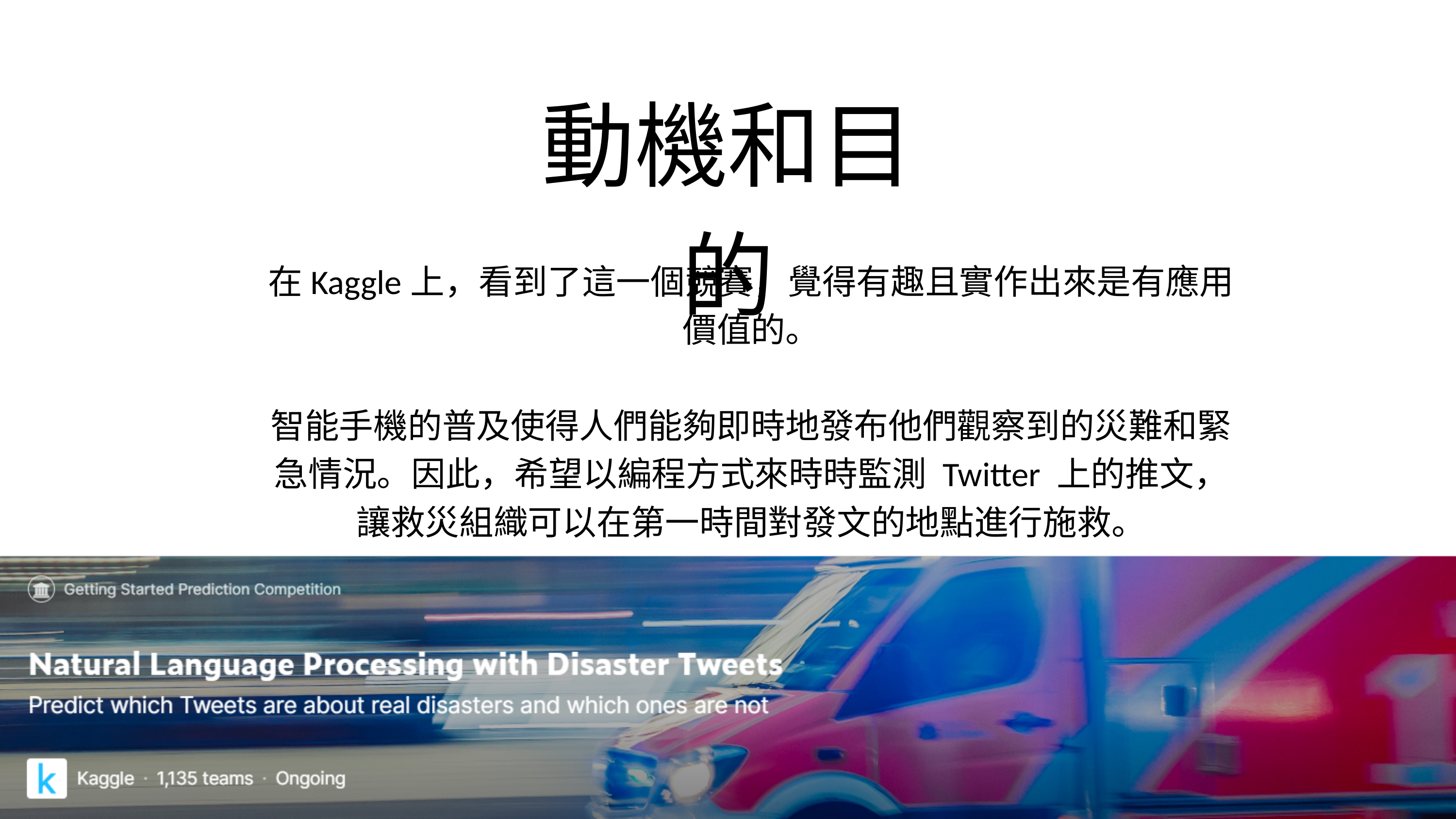

動機和目的
在Kaggle上，看到了這一個競賽，覺得有趣且實作出來是有應用價值的。

智能手機的普及使得人們能夠即時地發布他們觀察到的災難和緊急情況。因此，希望以編程方式來時時監測 Twitter 上的推文，讓救災組織可以在第一時間對發文的地點進行施救。